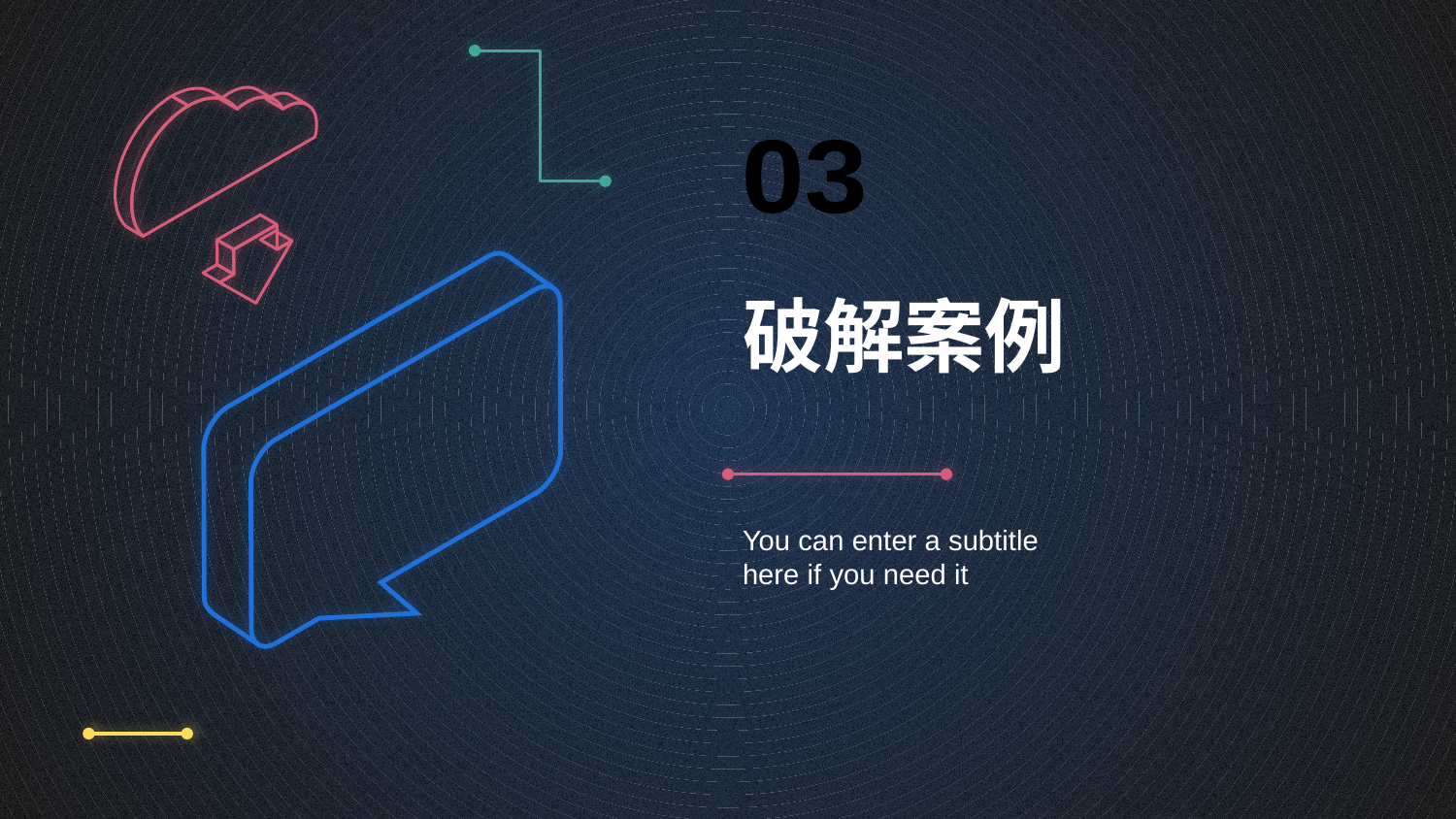

03
# 破解案例
You can enter a subtitle here if you need it